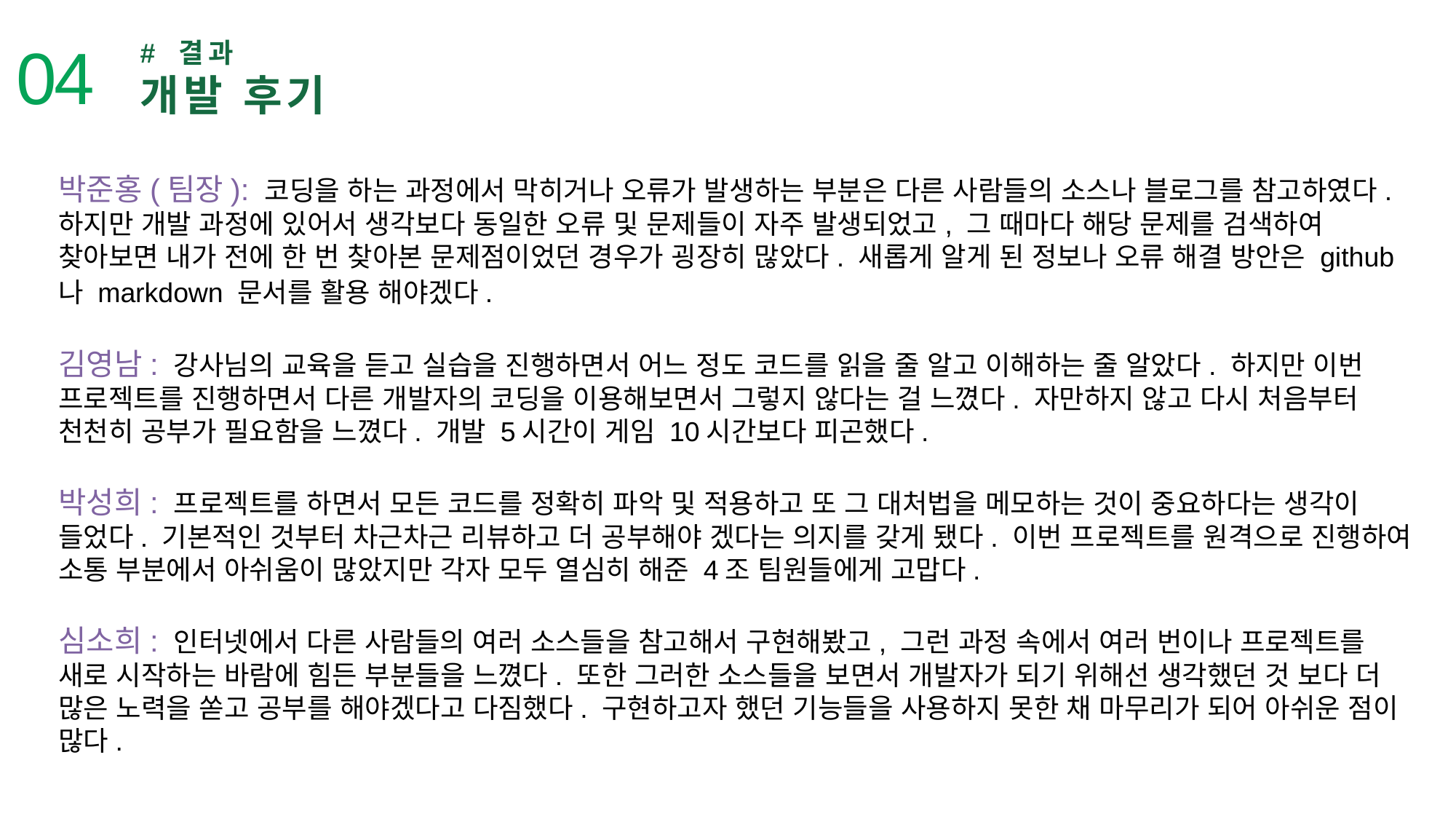

04
# 결과
개발 후기
박준홍(팀장): 코딩을 하는 과정에서 막히거나 오류가 발생하는 부분은 다른 사람들의 소스나 블로그를 참고하였다.
하지만 개발 과정에 있어서 생각보다 동일한 오류 및 문제들이 자주 발생되었고, 그 때마다 해당 문제를 검색하여 찾아보면 내가 전에 한 번 찾아본 문제점이었던 경우가 굉장히 많았다. 새롭게 알게 된 정보나 오류 해결 방안은 github나 markdown 문서를 활용 해야겠다.

김영남: 강사님의 교육을 듣고 실습을 진행하면서 어느 정도 코드를 읽을 줄 알고 이해하는 줄 알았다. 하지만 이번 프로젝트를 진행하면서 다른 개발자의 코딩을 이용해보면서 그렇지 않다는 걸 느꼈다. 자만하지 않고 다시 처음부터 천천히 공부가 필요함을 느꼈다. 개발 5시간이 게임 10시간보다 피곤했다.

박성희: 프로젝트를 하면서 모든 코드를 정확히 파악 및 적용하고 또 그 대처법을 메모하는 것이 중요하다는 생각이 들었다. 기본적인 것부터 차근차근 리뷰하고 더 공부해야 겠다는 의지를 갖게 됐다. 이번 프로젝트를 원격으로 진행하여 소통 부분에서 아쉬움이 많았지만 각자 모두 열심히 해준 4조 팀원들에게 고맙다.

심소희: 인터넷에서 다른 사람들의 여러 소스들을 참고해서 구현해봤고, 그런 과정 속에서 여러 번이나 프로젝트를 새로 시작하는 바람에 힘든 부분들을 느꼈다. 또한 그러한 소스들을 보면서 개발자가 되기 위해선 생각했던 것 보다 더 많은 노력을 쏟고 공부를 해야겠다고 다짐했다. 구현하고자 했던 기능들을 사용하지 못한 채 마무리가 되어 아쉬운 점이 많다.